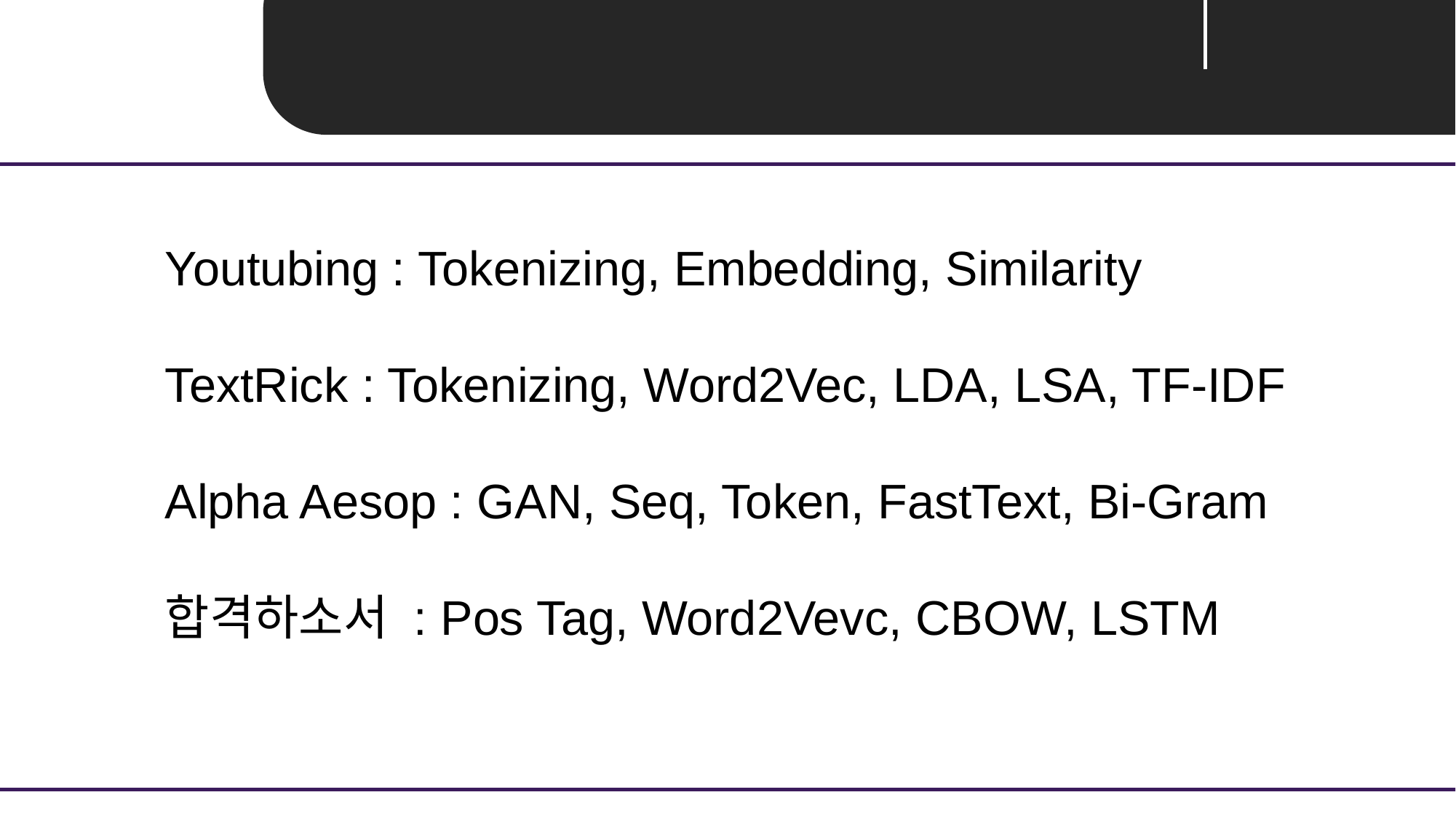

Unit  01 ㅣ  NLP Overview
Youtubing : Tokenizing, Embedding, Similarity

TextRick : Tokenizing, Word2Vec, LDA, LSA, TF-IDF

Alpha Aesop : GAN, Seq, Token, FastText, Bi-Gram

합격하소서 : Pos Tag, Word2Vevc, CBOW, LSTM